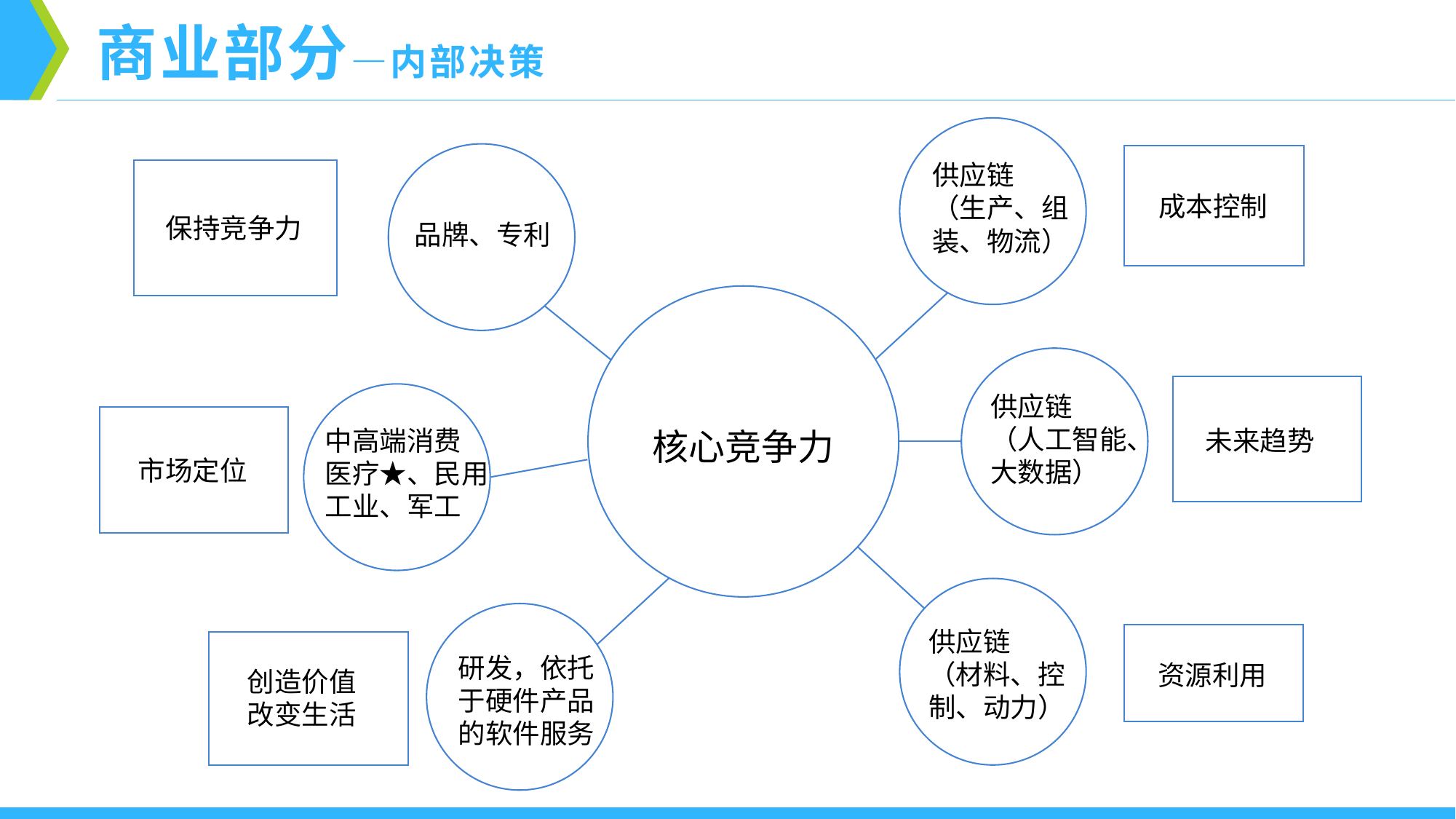

商业部分—内部决策

供应链
（生产、组装、物流）

成本控制
保持竞争力
品牌、专利

供应链
（人工智能、大数据）

未来趋势
中高端消费
医疗★、民用
工业、军工

核心竞争力

市场定位

供应链
（材料、控制、动力）

研发，依托于硬件产品的软件服务
资源利用
创造价值
改变生活